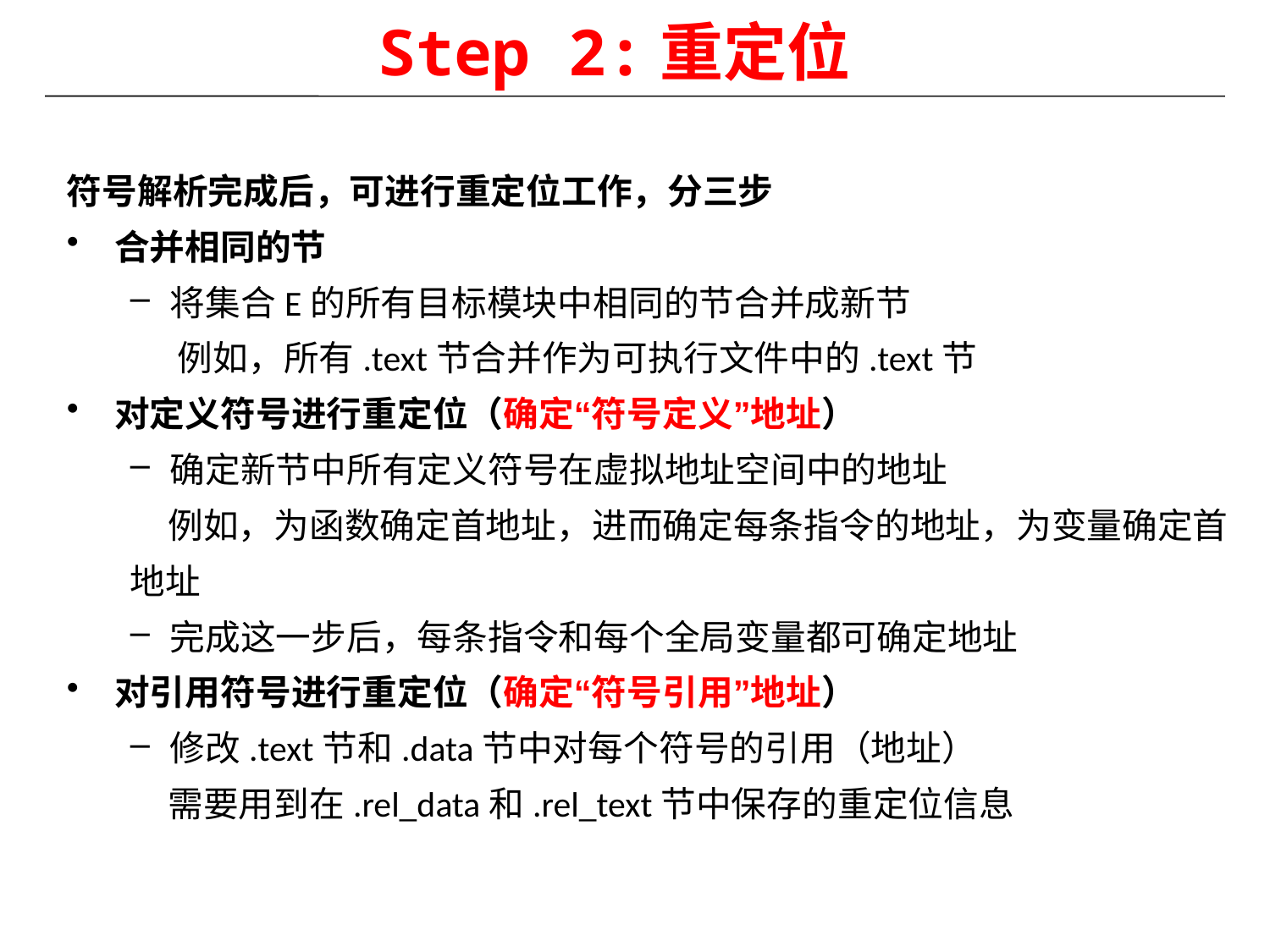

Step 2:重定位
符号解析完成后，可进行重定位工作，分三步
合并相同的节
将集合E的所有目标模块中相同的节合并成新节
    例如，所有.text节合并作为可执行文件中的.text节
对定义符号进行重定位（确定“符号定义”地址）
确定新节中所有定义符号在虚拟地址空间中的地址
   例如，为函数确定首地址，进而确定每条指令的地址，为变量确定首
地址
完成这一步后，每条指令和每个全局变量都可确定地址
对引用符号进行重定位（确定“符号引用”地址）
修改.text节和.data节中对每个符号的引用（地址）
   需要用到在.rel_data和.rel_text节中保存的重定位信息